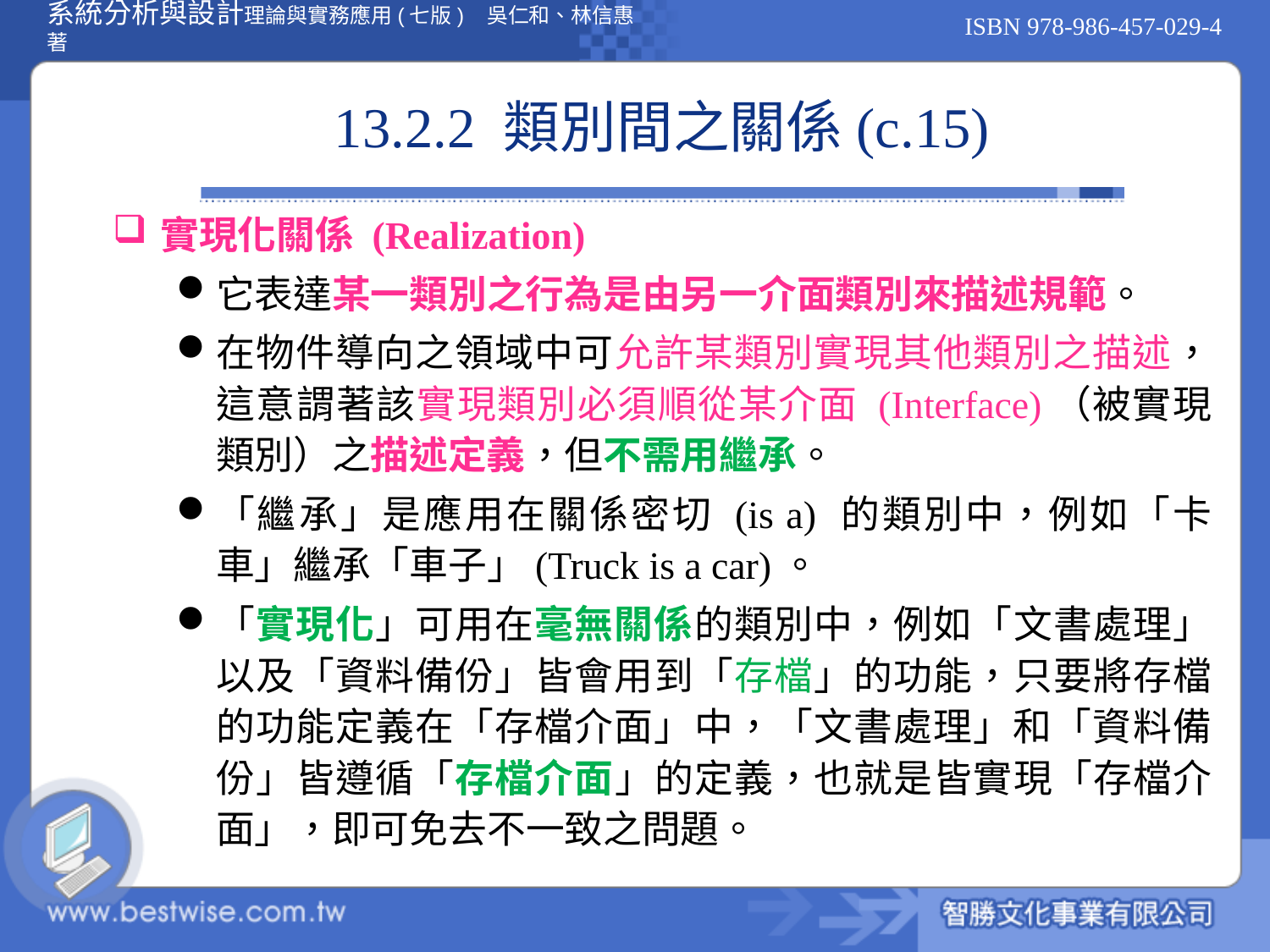

# 13.2.2 類別間之關係(c.15)
實現化關係 (Realization)
它表達某一類別之行為是由另一介面類別來描述規範。
在物件導向之領域中可允許某類別實現其他類別之描述，這意謂著該實現類別必須順從某介面 (Interface)（被實現類別）之描述定義，但不需用繼承。
「繼承」是應用在關係密切 (is a) 的類別中，例如「卡車」繼承「車子」(Truck is a car)。
「實現化」可用在毫無關係的類別中，例如「文書處理」以及「資料備份」皆會用到「存檔」的功能，只要將存檔的功能定義在「存檔介面」中，「文書處理」和「資料備份」皆遵循「存檔介面」的定義，也就是皆實現「存檔介面」，即可免去不一致之問題。